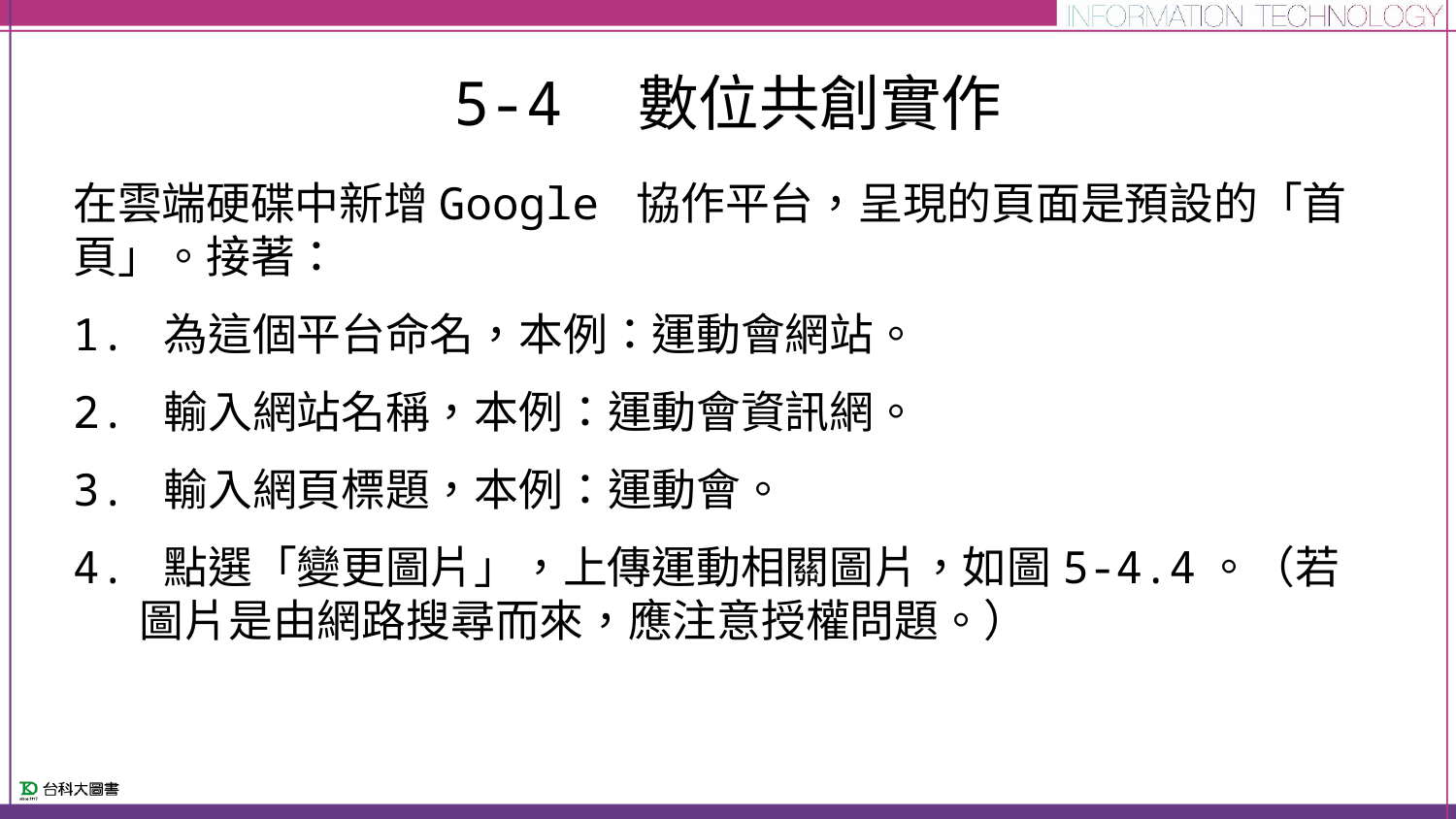

# 5-4　數位共創實作
在雲端硬碟中新增Google 協作平台，呈現的頁面是預設的「首頁」。接著：
1. 為這個平台命名，本例：運動會網站。
2. 輸入網站名稱，本例：運動會資訊網。
3. 輸入網頁標題，本例：運動會。
4. 點選「變更圖片」，上傳運動相關圖片，如圖5-4.4。（若圖片是由網路搜尋而來，應注意授權問題。）